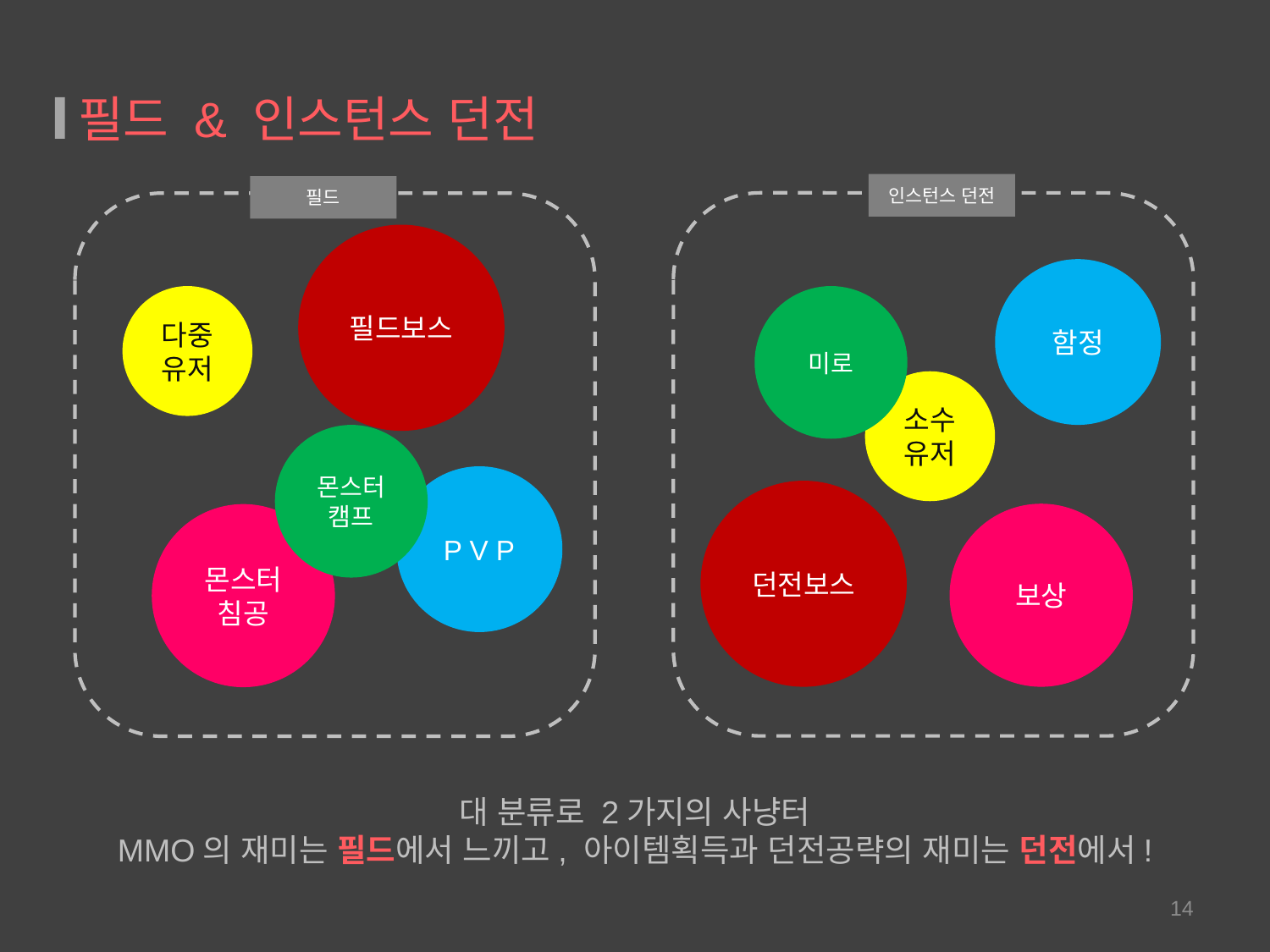

# 필드 & 인스턴스 던전
인스턴스 던전

필드

필드보스
함정
다중
유저
미로
소수유저
몬스터캠프
P V P
던전보스
보상
몬스터 침공
대 분류로 2가지의 사냥터
MMO의 재미는 필드에서 느끼고, 아이템획득과 던전공략의 재미는 던전에서!
14